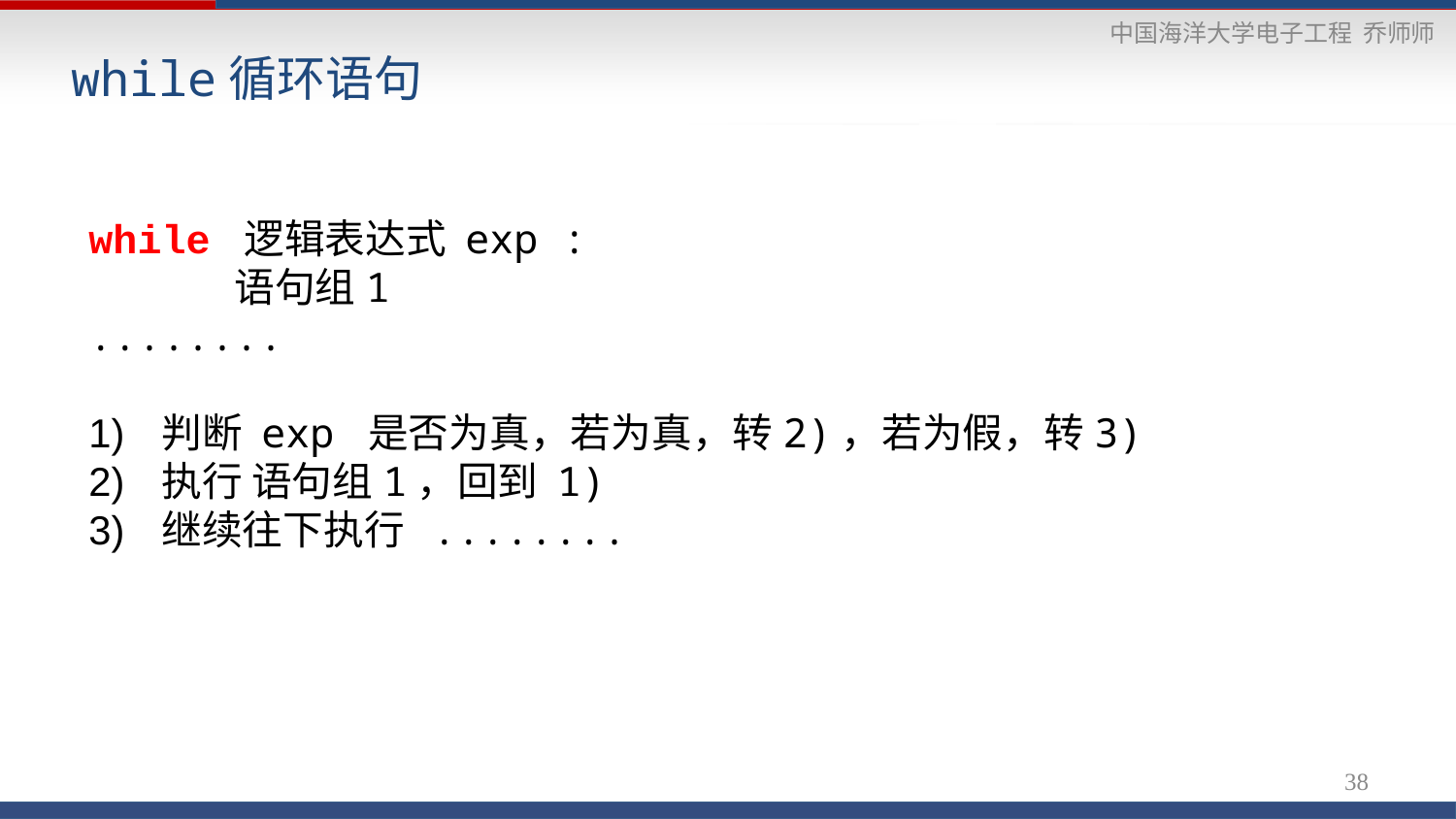

# while循环语句

while 逻辑表达式 exp :
	语句组1
........

判断 exp 是否为真，若为真，转2)，若为假，转3)
执行 语句组1，回到 1)
继续往下执行  ........
38